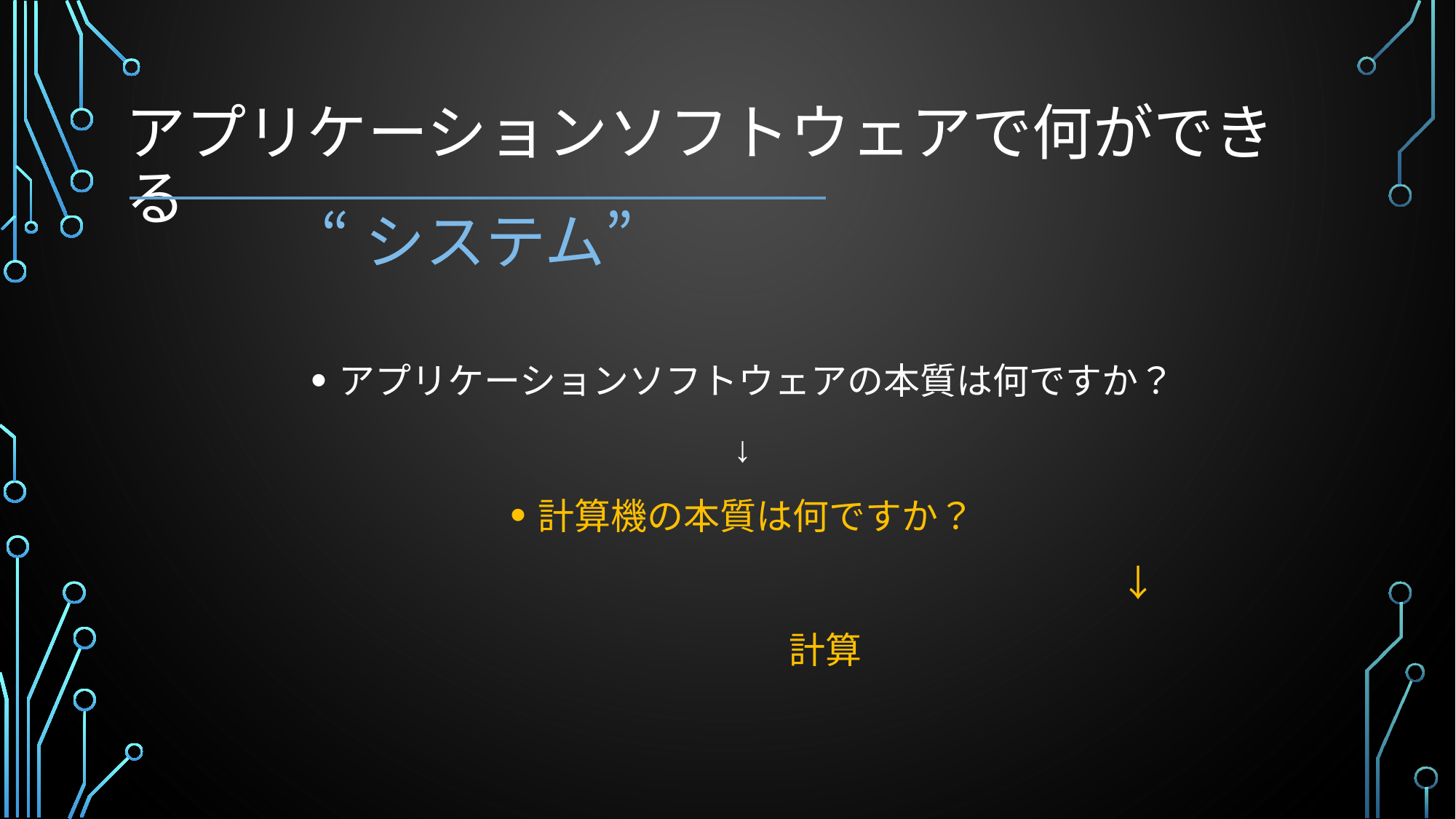

# アプリケーションソフトウェアで何ができる
“システム”
アプリケーションソフトウェアの本質は何ですか？
↓
計算機の本質は何ですか？
　　　　　　　　　　　　　　　　　　　　　　　　　　↓

計算